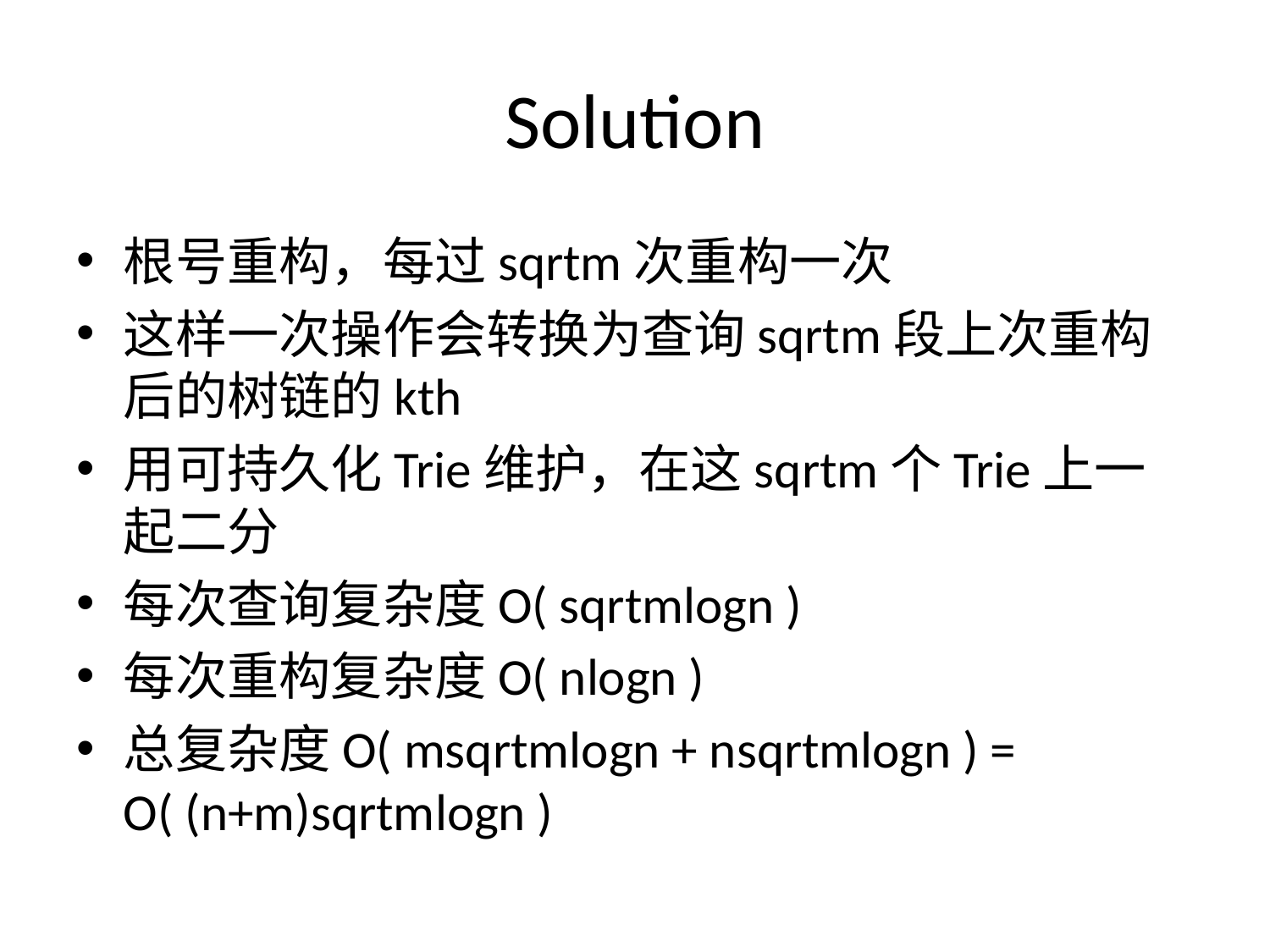

# Solution
根号重构，每过sqrtm次重构一次
这样一次操作会转换为查询sqrtm段上次重构后的树链的kth
用可持久化Trie维护，在这sqrtm个Trie上一起二分
每次查询复杂度O( sqrtmlogn )
每次重构复杂度O( nlogn )
总复杂度O( msqrtmlogn + nsqrtmlogn ) = O( (n+m)sqrtmlogn )